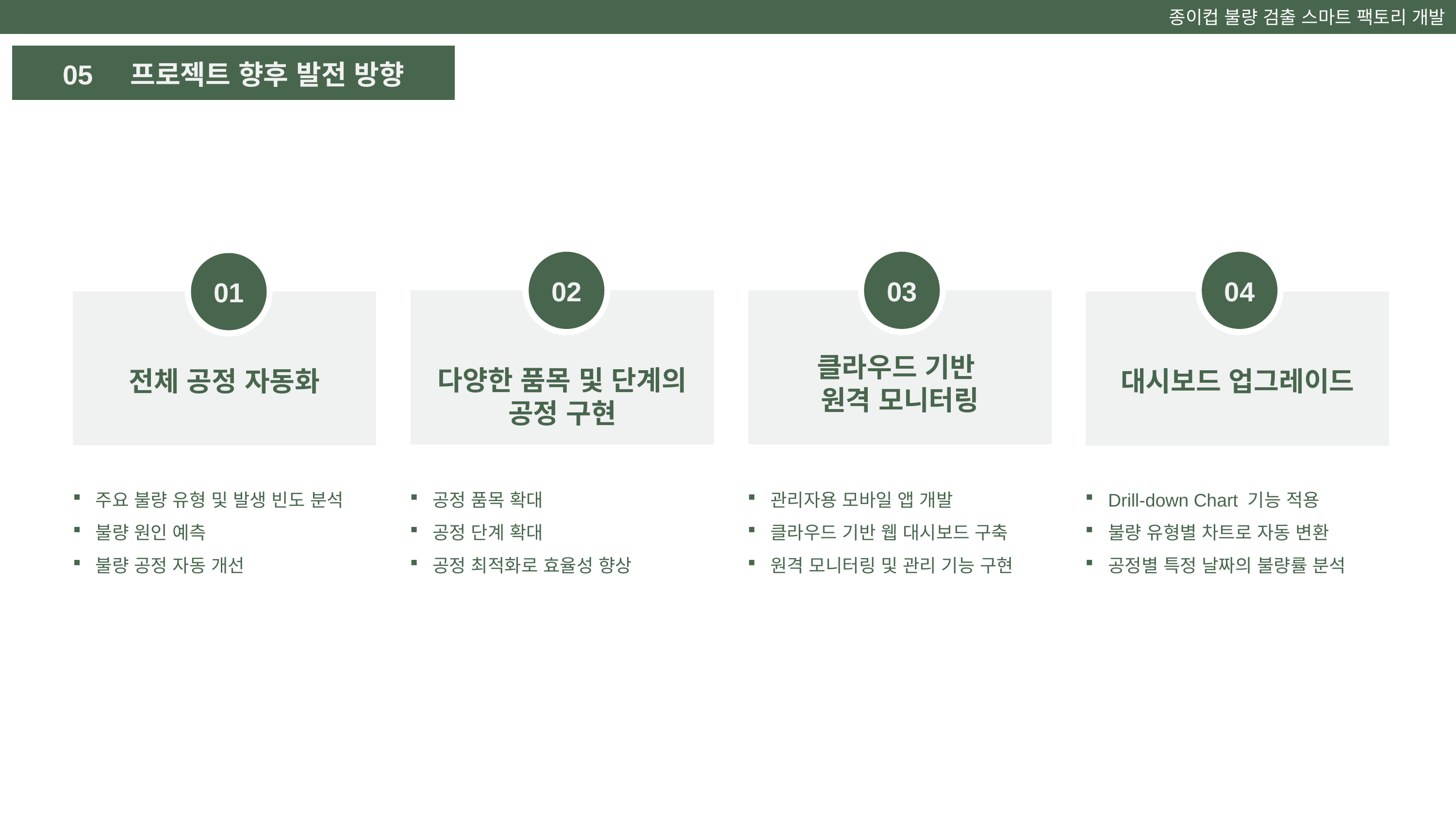

종이컵 불량 검출 스마트 팩토리 개발

05    프로젝트 향후 발전 방향

02

다양한 품목 및 단계의
공정 구현

03

클라우드 기반
원격 모니터링

04

대시보드 업그레이드

01

전체 공정 자동화

주요 불량 유형 및 발생 빈도 분석
불량 원인 예측
불량 공정 자동 개선
공정 품목 확대
공정 단계 확대
공정 최적화로 효율성 향상
관리자용 모바일 앱 개발
클라우드 기반 웹 대시보드 구축
원격 모니터링 및 관리 기능 구현
Drill-down Chart 기능 적용
불량 유형별 차트로 자동 변환
공정별 특정 날짜의 불량률 분석